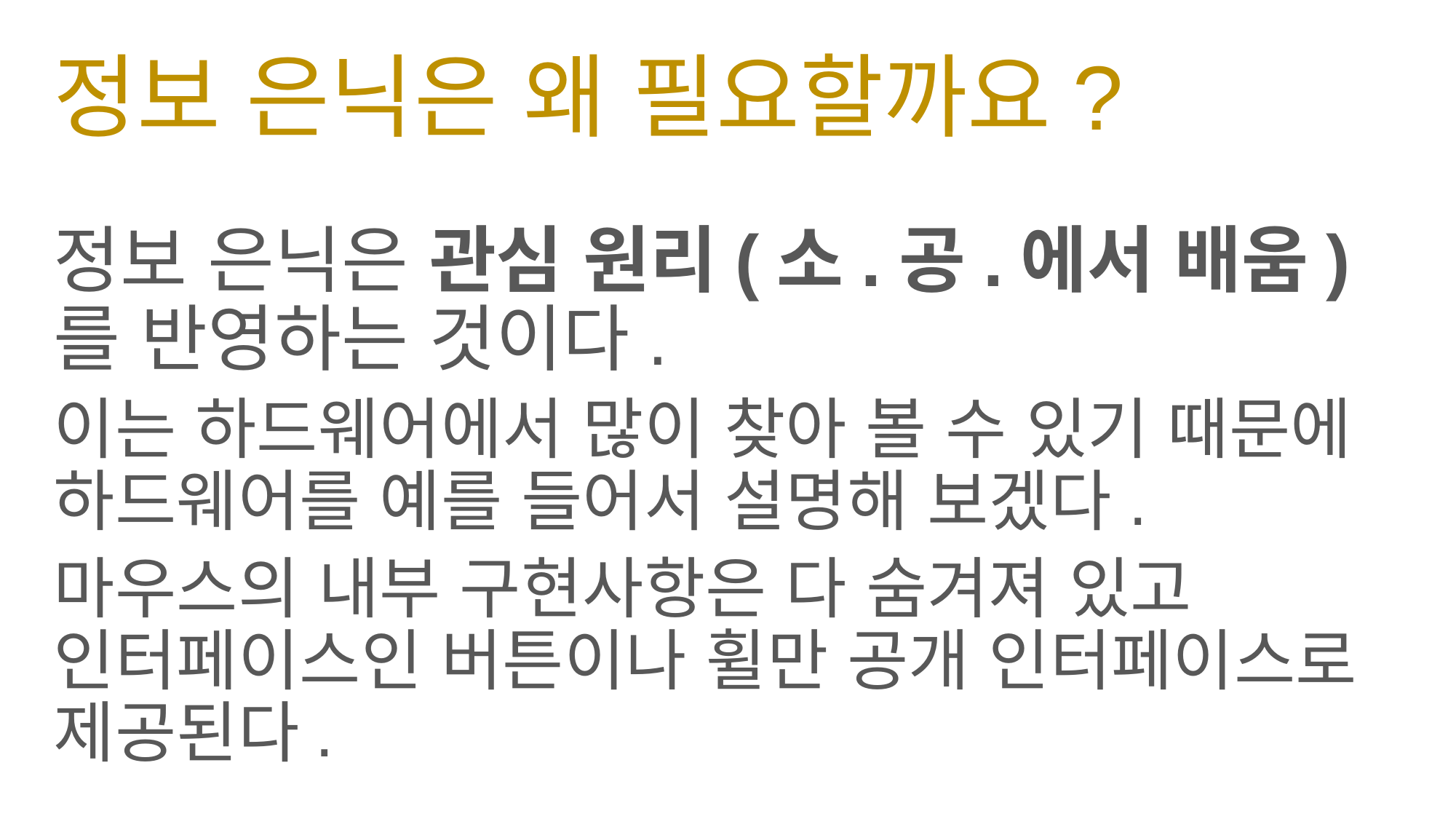

# 정보 은닉은 왜 필요할까요?
정보 은닉은 관심 원리(소.공.에서 배움)를 반영하는 것이다.
이는 하드웨어에서 많이 찾아 볼 수 있기 때문에 하드웨어를 예를 들어서 설명해 보겠다.
마우스의 내부 구현사항은 다 숨겨져 있고 인터페이스인 버튼이나 휠만 공개 인터페이스로 제공된다.